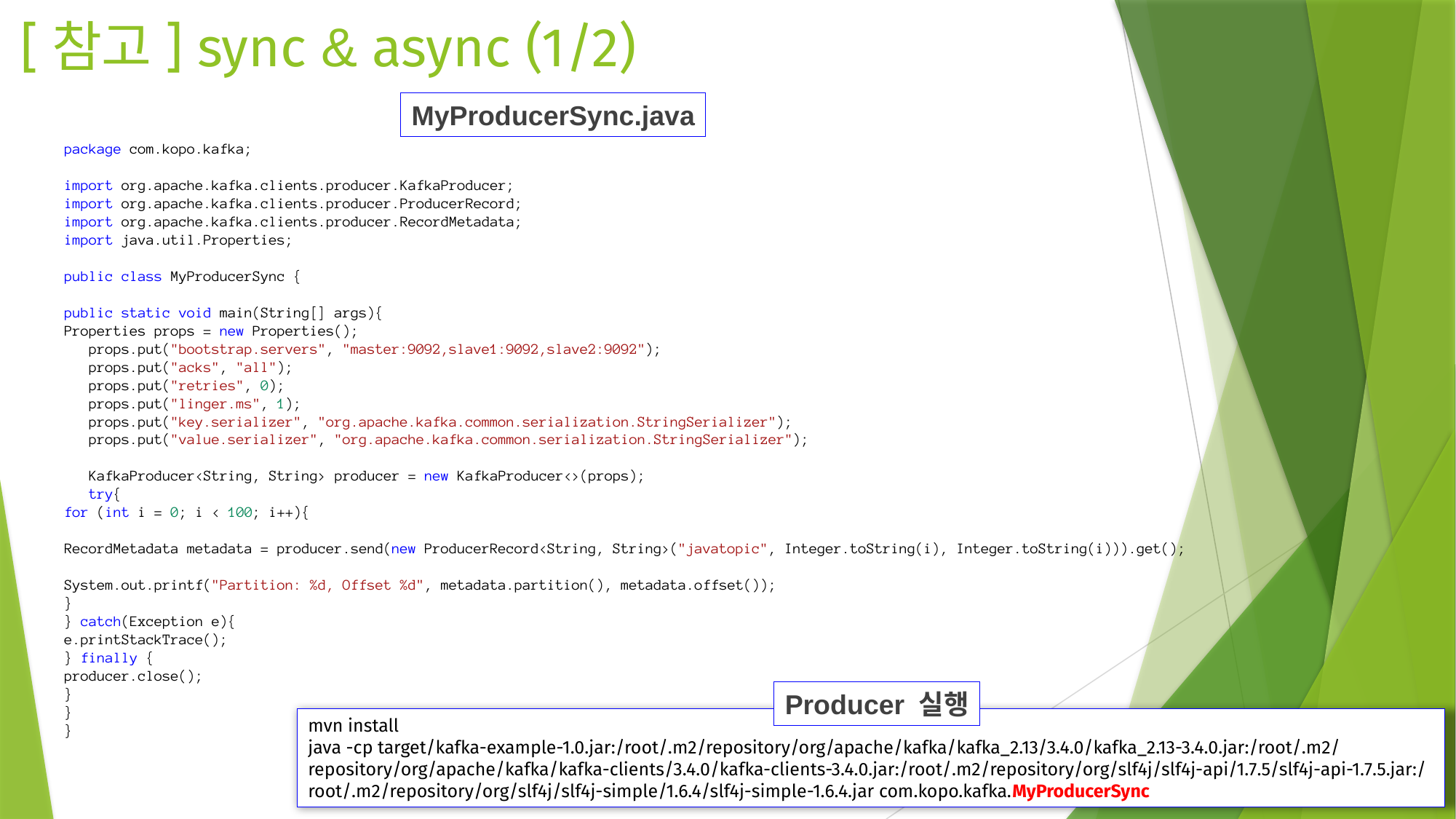

[참고] sync & async (1/2)
MyProducerSync.java
package com.kopo.kafka;
import org.apache.kafka.clients.producer.KafkaProducer;
import org.apache.kafka.clients.producer.ProducerRecord;
import org.apache.kafka.clients.producer.RecordMetadata;
import java.util.Properties;
public class MyProducerSync {
public static void main(String[] args){
Properties props = new Properties();
   props.put("bootstrap.servers", "master:9092,slave1:9092,slave2:9092");
   props.put("acks", "all");
   props.put("retries", 0);
   props.put("linger.ms", 1);
   props.put("key.serializer", "org.apache.kafka.common.serialization.StringSerializer");
   props.put("value.serializer", "org.apache.kafka.common.serialization.StringSerializer");
   KafkaProducer<String, String> producer = new KafkaProducer<>(props);
   try{
for (int i = 0; i < 100; i++){
RecordMetadata metadata = producer.send(new ProducerRecord<String, String>("javatopic", Integer.toString(i), Integer.toString(i))).get();
System.out.printf("Partition: %d, Offset %d", metadata.partition(), metadata.offset());
}
} catch(Exception e){
e.printStackTrace();
} finally {
producer.close();
}
}
}

Producer 실행
mvn install
java -cp target/kafka-example-1.0.jar:/root/.m2/repository/org/apache/kafka/kafka_2.13/3.4.0/kafka_2.13-3.4.0.jar:/root/.m2/repository/org/apache/kafka/kafka-clients/3.4.0/kafka-clients-3.4.0.jar:/root/.m2/repository/org/slf4j/slf4j-api/1.7.5/slf4j-api-1.7.5.jar:/root/.m2/repository/org/slf4j/slf4j-simple/1.6.4/slf4j-simple-1.6.4.jar com.kopo.kafka.MyProducerSync